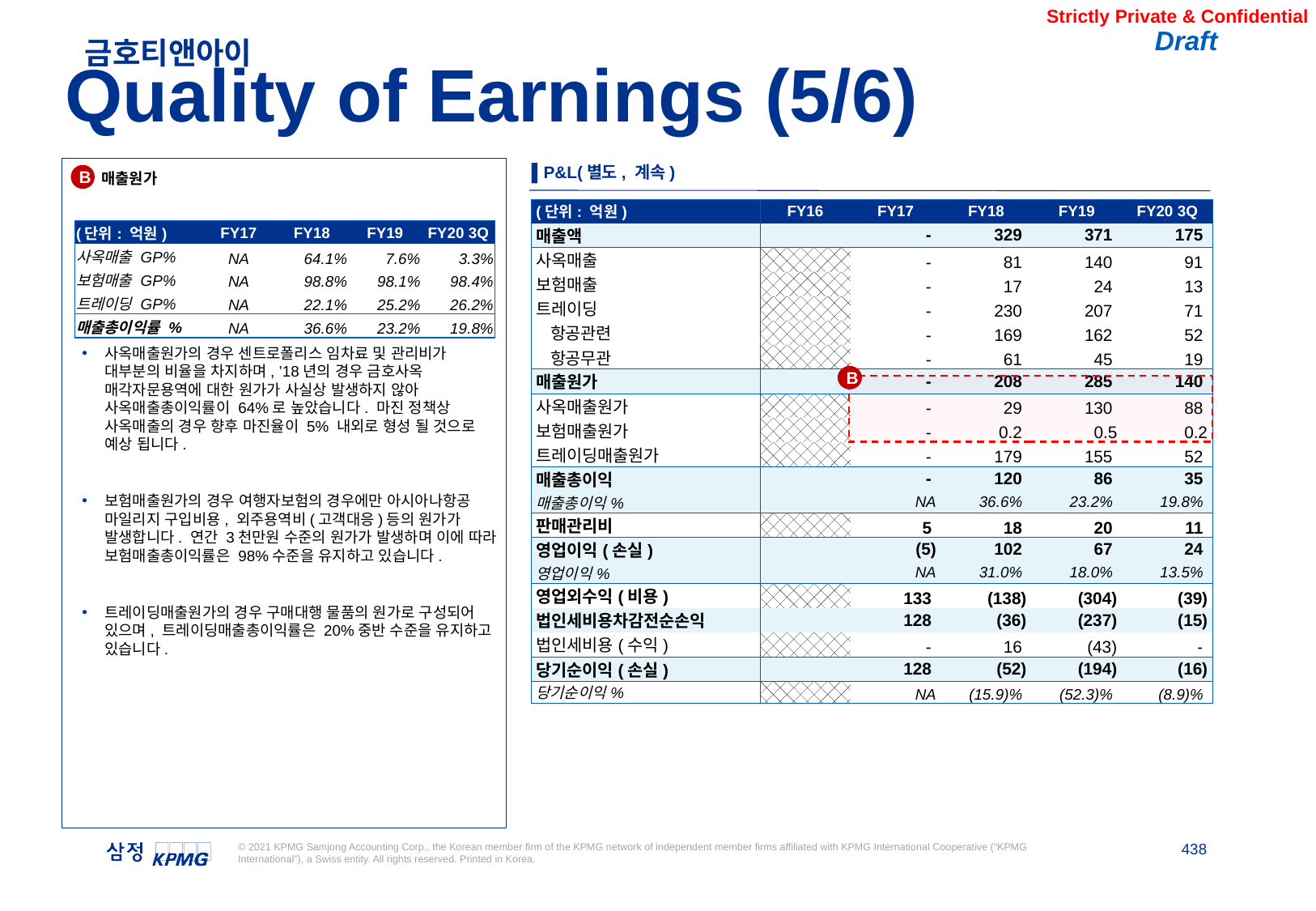

금호티앤아이
Quality of Earnings (5/6)
▌P&L(별도, 계속)

    매출원가

사옥매출원가의 경우 센트로폴리스 임차료 및 관리비가 대부분의 비율을 차지하며, ’18년의 경우 금호사옥 매각자문용역에 대한 원가가 사실상 발생하지 않아 사옥매출총이익률이 64%로 높았습니다. 마진 정책상 사옥매출의 경우 향후 마진율이 5% 내외로 형성 될 것으로 예상 됩니다.

보험매출원가의 경우 여행자보험의 경우에만 아시아나항공 마일리지 구입비용, 외주용역비(고객대응)등의 원가가 발생합니다. 연간 3천만원 수준의 원가가 발생하며 이에 따라 보험매출총이익률은 98%수준을 유지하고 있습니다.

트레이딩매출원가의 경우 구매대행 물품의 원가로 구성되어 있으며, 트레이딩매출총이익률은 20%중반 수준을 유지하고 있습니다.

B
| (단위: 억원) | FY16 | FY17 | FY18 | FY19 | FY20 3Q |
| --- | --- | --- | --- | --- | --- |
| 매출액 |  | - | 329 | 371 | 175 |
| 사옥매출 |  | - | 81 | 140 | 91 |
| 보험매출 |  | - | 17 | 24 | 13 |
| 트레이딩 |  | - | 230 | 207 | 71 |
| 항공관련 |  | - | 169 | 162 | 52 |
| 항공무관 |  | - | 61 | 45 | 19 |
| 매출원가 |  | - | 208 | 285 | 140 |
| 사옥매출원가 |  | - | 29 | 130 | 88 |
| 보험매출원가 |  | - | 0.2 | 0.5 | 0.2 |
| 트레이딩매출원가 |  | - | 179 | 155 | 52 |
| 매출총이익 |  | - | 120 | 86 | 35 |
| 매출총이익% |  | NA | 36.6% | 23.2% | 19.8% |
| 판매관리비 |  | 5 | 18 | 20 | 11 |
| 영업이익(손실) |  | (5) | 102 | 67 | 24 |
| 영업이익% |  | NA | 31.0% | 18.0% | 13.5% |
| 영업외수익(비용) |  | 133 | (138) | (304) | (39) |
| 법인세비용차감전순손익 |  | 128 | (36) | (237) | (15) |
| 법인세비용(수익) |  | - | 16 | (43) | - |
| 당기순이익(손실) |  | 128 | (52) | (194) | (16) |
| 당기순이익% |  | NA | (15.9)% | (52.3)% | (8.9)% |
| (단위: 억원) | FY17 | FY18 | FY19 | FY20 3Q |
| --- | --- | --- | --- | --- |
| 사옥매출 GP% | NA | 64.1% | 7.6% | 3.3% |
| 보험매출 GP% | NA | 98.8% | 98.1% | 98.4% |
| 트레이딩 GP% | NA | 22.1% | 25.2% | 26.2% |
| 매출총이익률 % | NA | 36.6% | 23.2% | 19.8% |
B